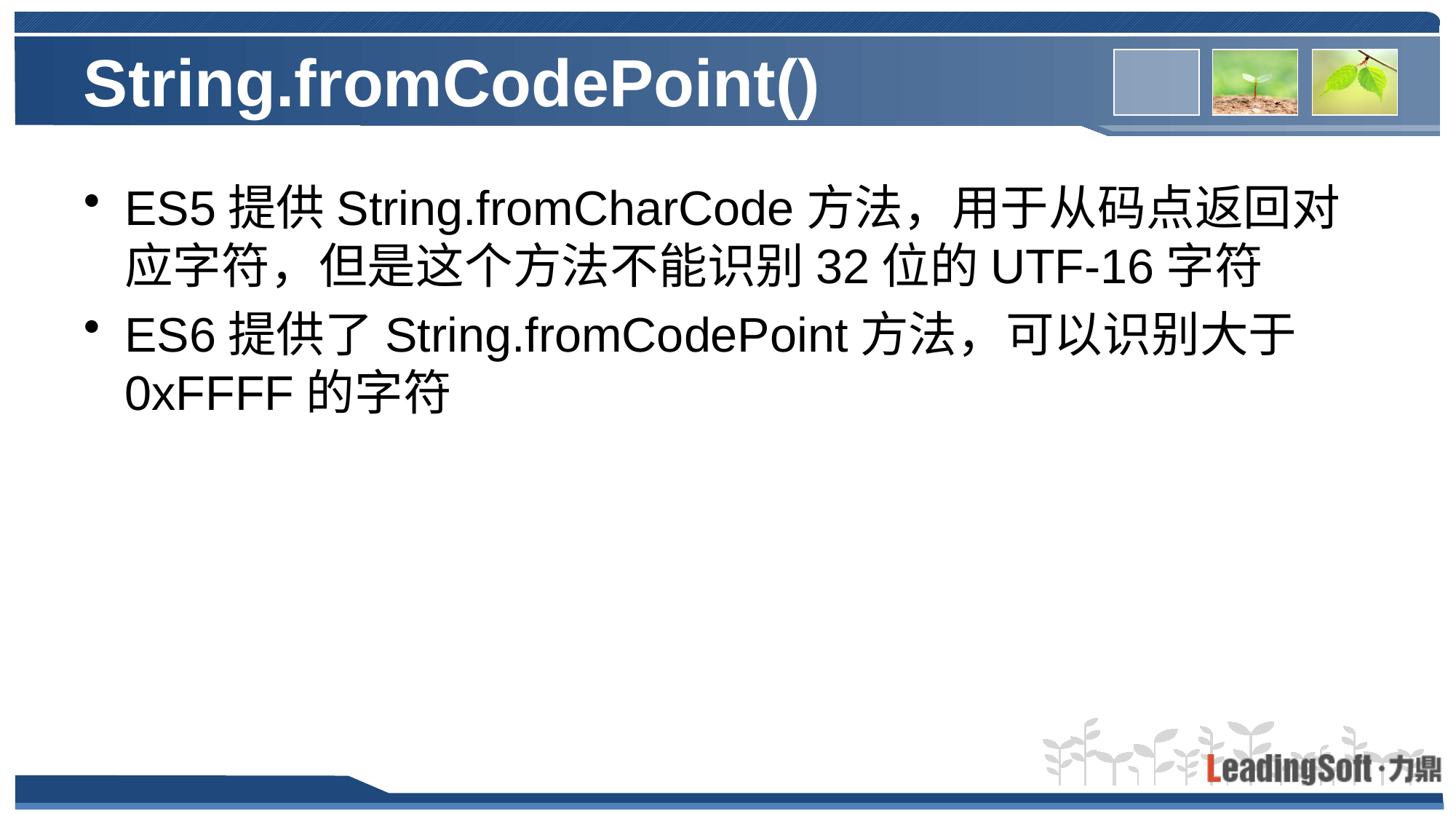

# String.fromCodePoint()
ES5提供String.fromCharCode方法，用于从码点返回对应字符，但是这个方法不能识别32位的UTF-16字符
ES6提供了String.fromCodePoint方法，可以识别大于0xFFFF的字符